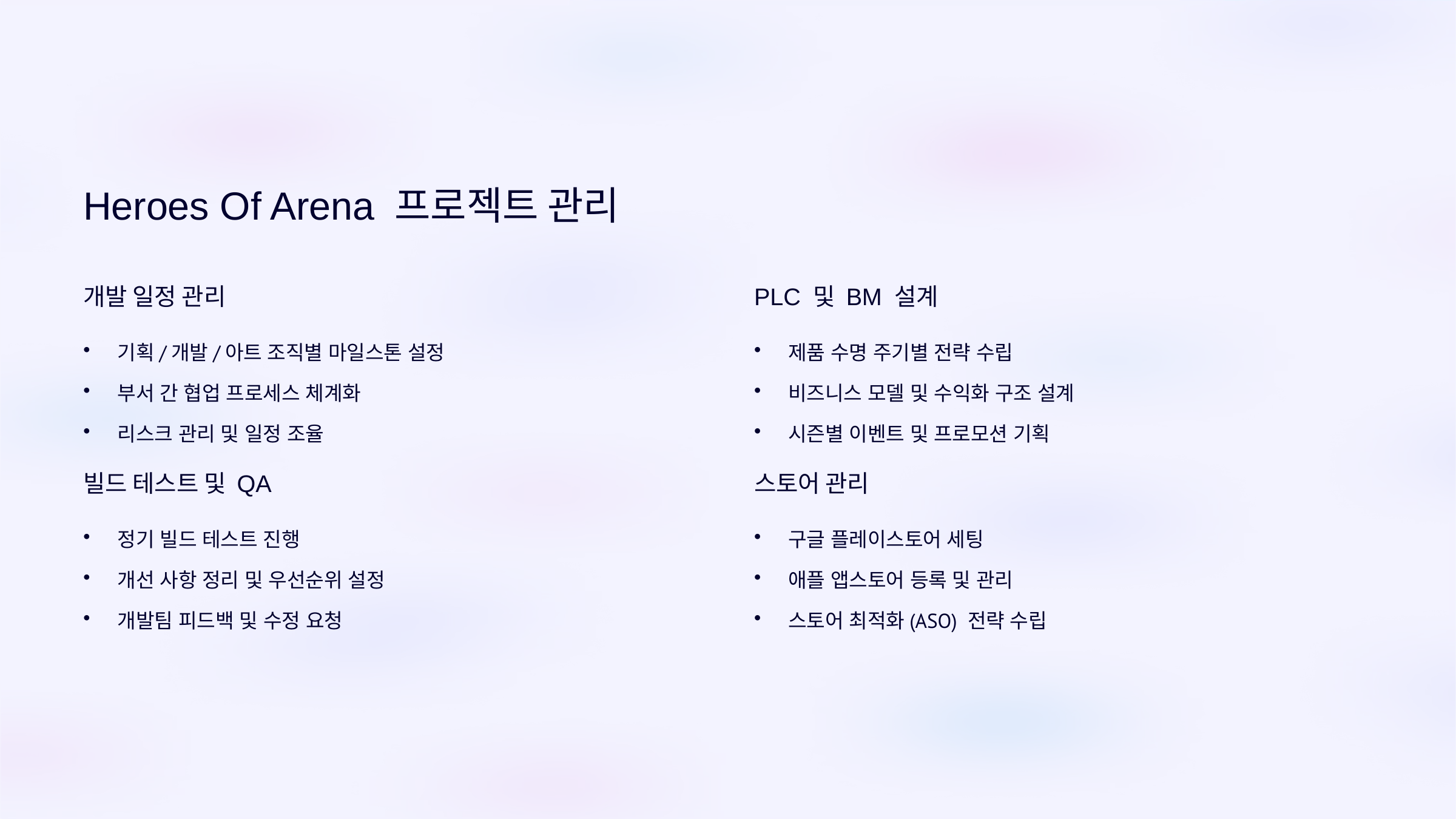

Heroes Of Arena 프로젝트 관리
개발 일정 관리
PLC 및 BM 설계
기획/개발/아트 조직별 마일스톤 설정
제품 수명 주기별 전략 수립
부서 간 협업 프로세스 체계화
비즈니스 모델 및 수익화 구조 설계
리스크 관리 및 일정 조율
시즌별 이벤트 및 프로모션 기획
빌드 테스트 및 QA
스토어 관리
정기 빌드 테스트 진행
구글 플레이스토어 세팅
개선 사항 정리 및 우선순위 설정
애플 앱스토어 등록 및 관리
개발팀 피드백 및 수정 요청
스토어 최적화(ASO) 전략 수립